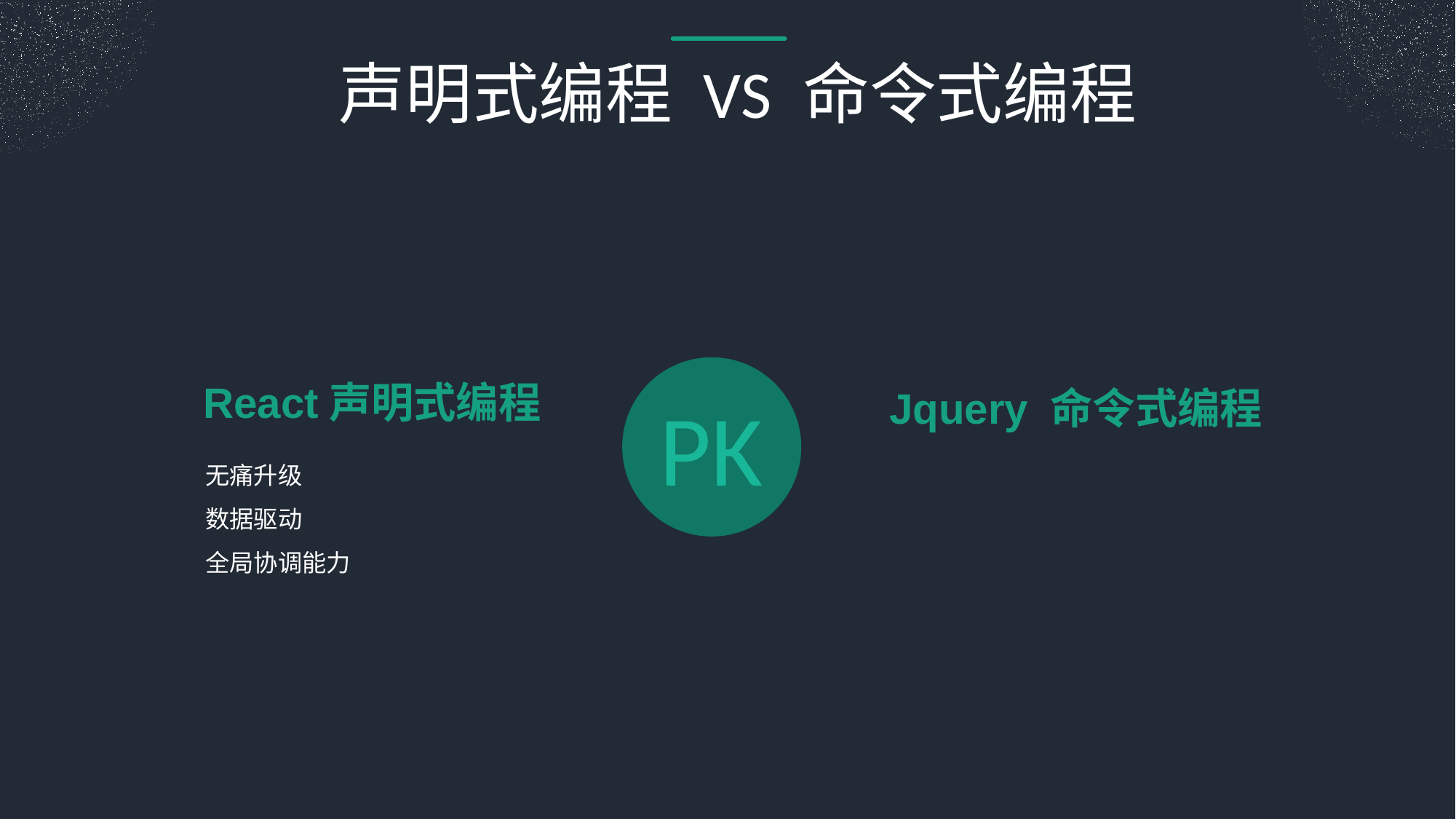

声明式编程 VS 命令式编程
Jquery 命令式编程

React声明式编程
PK
无痛升级
数据驱动
全局协调能力